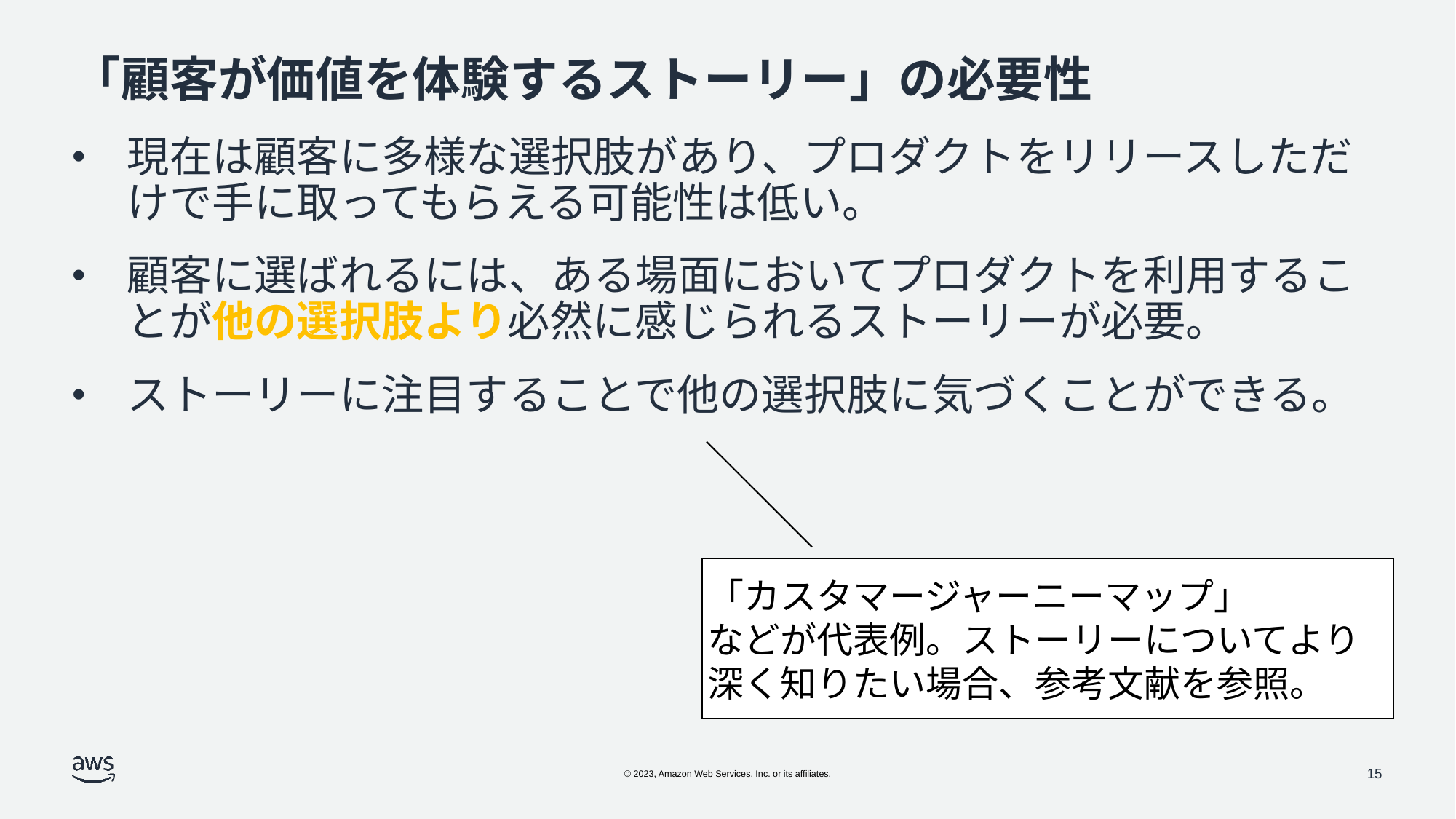

# 「顧客が価値を体験するストーリー」の必要性
現在は顧客に多様な選択肢があり、プロダクトをリリースしただけで手に取ってもらえる可能性は低い。
顧客に選ばれるには、ある場面においてプロダクトを利用することが他の選択肢より必然に感じられるストーリーが必要。
ストーリーに注目することで他の選択肢に気づくことができる。

「カスタマージャーニーマップ」
などが代表例。ストーリーについてより深く知りたい場合、参考文献を参照。
15